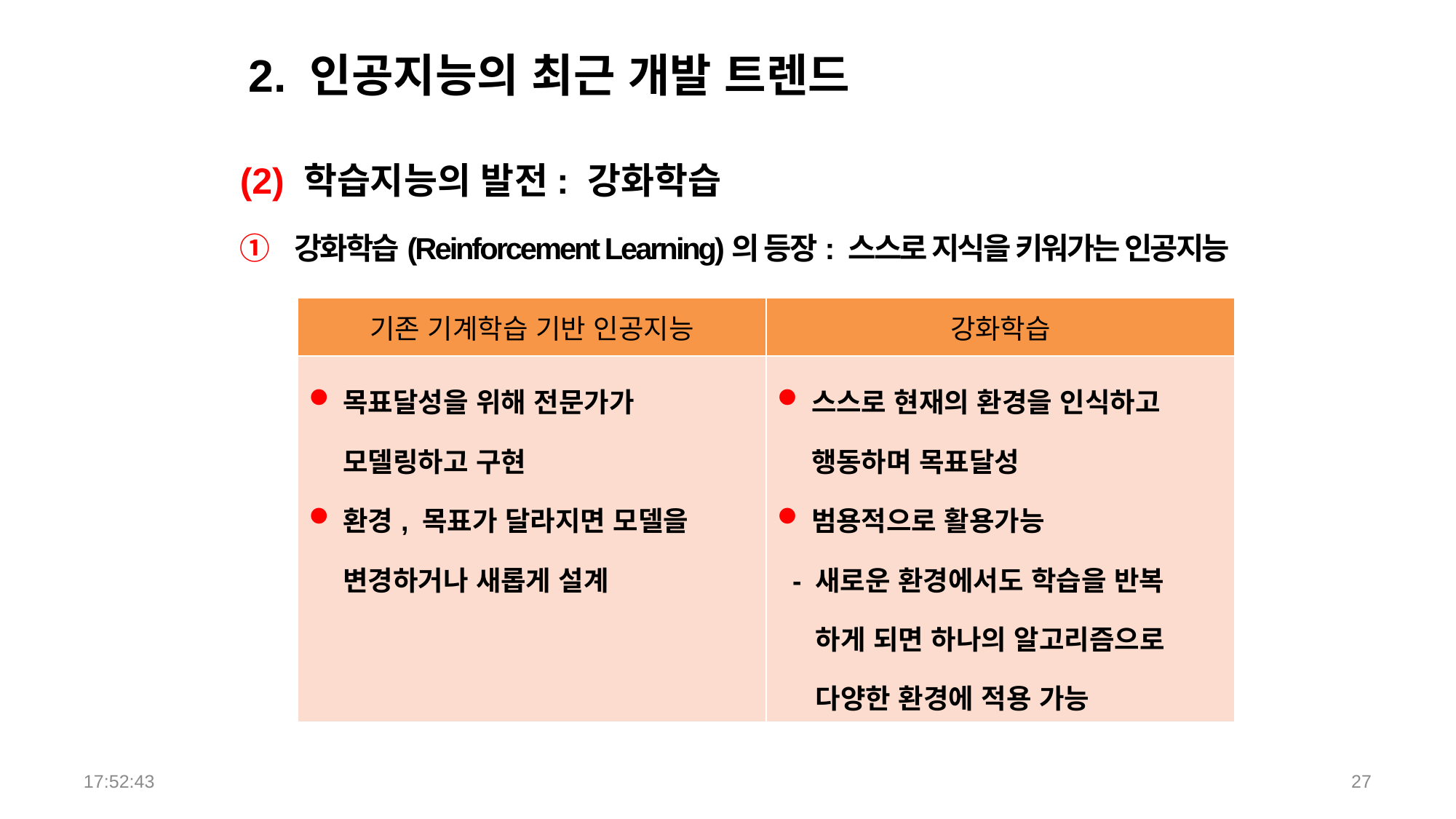

# 2. 인공지능의 최근 개발 트렌드
(2) 학습지능의 발전: 강화학습
강화학습(Reinforcement Learning)의 등장: 스스로 지식을 키워가는 인공지능
| 기존 기계학습 기반 인공지능 | 강화학습 |
| --- | --- |
| 목표달성을 위해 전문가가 모델링하고 구현 환경, 목표가 달라지면 모델을 변경하거나 새롭게 설계 | 스스로 현재의 환경을 인식하고 행동하며 목표달성 범용적으로 활용가능 - 새로운 환경에서도 학습을 반복 하게 되면 하나의 알고리즘으로 다양한 환경에 적용 가능 |
17:52:43
27